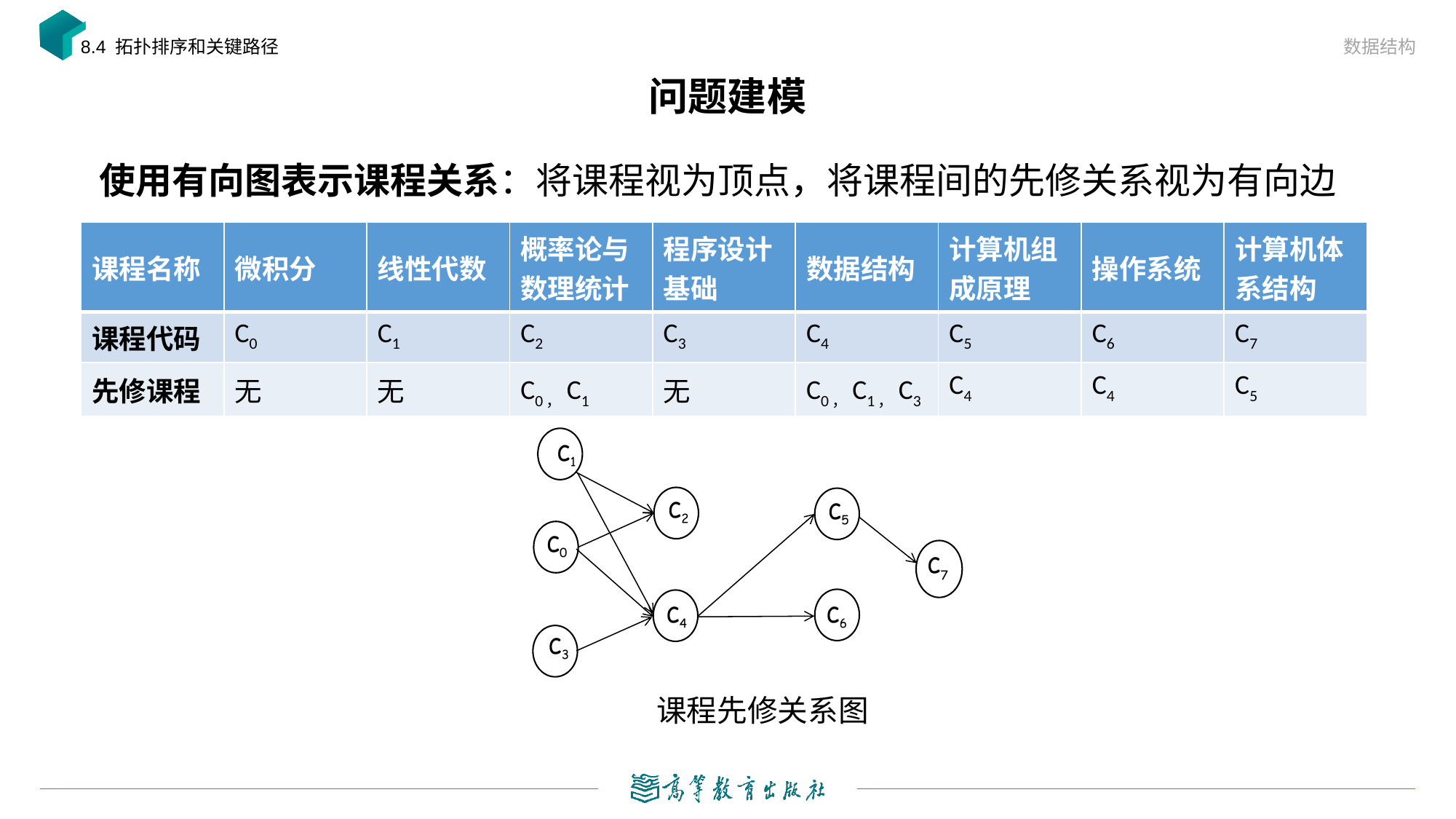

数据结构
8.4 拓扑排序和关键路径
# 问题建模
使用有向图表示课程关系：将课程视为顶点，将课程间的先修关系视为有向边
| 课程名称 | 微积分 | 线性代数 | 概率论与数理统计 | 程序设计基础 | 数据结构 | 计算机组成原理 | 操作系统 | 计算机体系结构 |
| --- | --- | --- | --- | --- | --- | --- | --- | --- |
| 课程代码 | C0 | C1 | C2 | C3 | C4 | C5 | C6 | C7 |
| 先修课程 | 无 | 无 | C0，C1 | 无 | C0，C1，C3 | C4 | C4 | C5 |

C1
C2

C5

C0

C4

C6
C3

C7
课程先修关系图